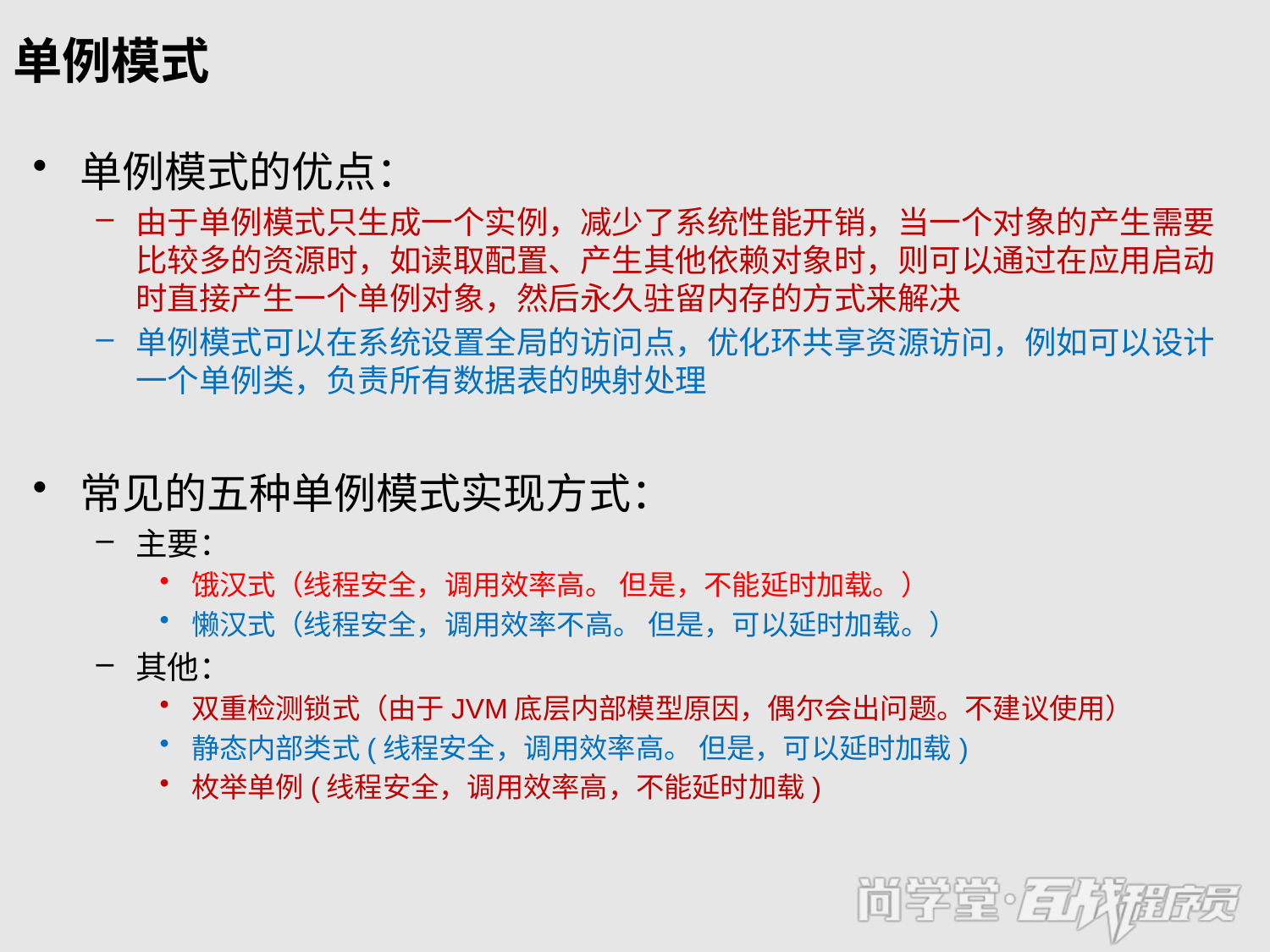

# 单例模式
单例模式的优点：
由于单例模式只生成一个实例，减少了系统性能开销，当一个对象的产生需要比较多的资源时，如读取配置、产生其他依赖对象时，则可以通过在应用启动时直接产生一个单例对象，然后永久驻留内存的方式来解决
单例模式可以在系统设置全局的访问点，优化环共享资源访问，例如可以设计一个单例类，负责所有数据表的映射处理

常见的五种单例模式实现方式：
主要：
饿汉式（线程安全，调用效率高。 但是，不能延时加载。）
懒汉式（线程安全，调用效率不高。 但是，可以延时加载。）
其他：
双重检测锁式（由于JVM底层内部模型原因，偶尔会出问题。不建议使用）
静态内部类式(线程安全，调用效率高。 但是，可以延时加载)
枚举单例(线程安全，调用效率高，不能延时加载)